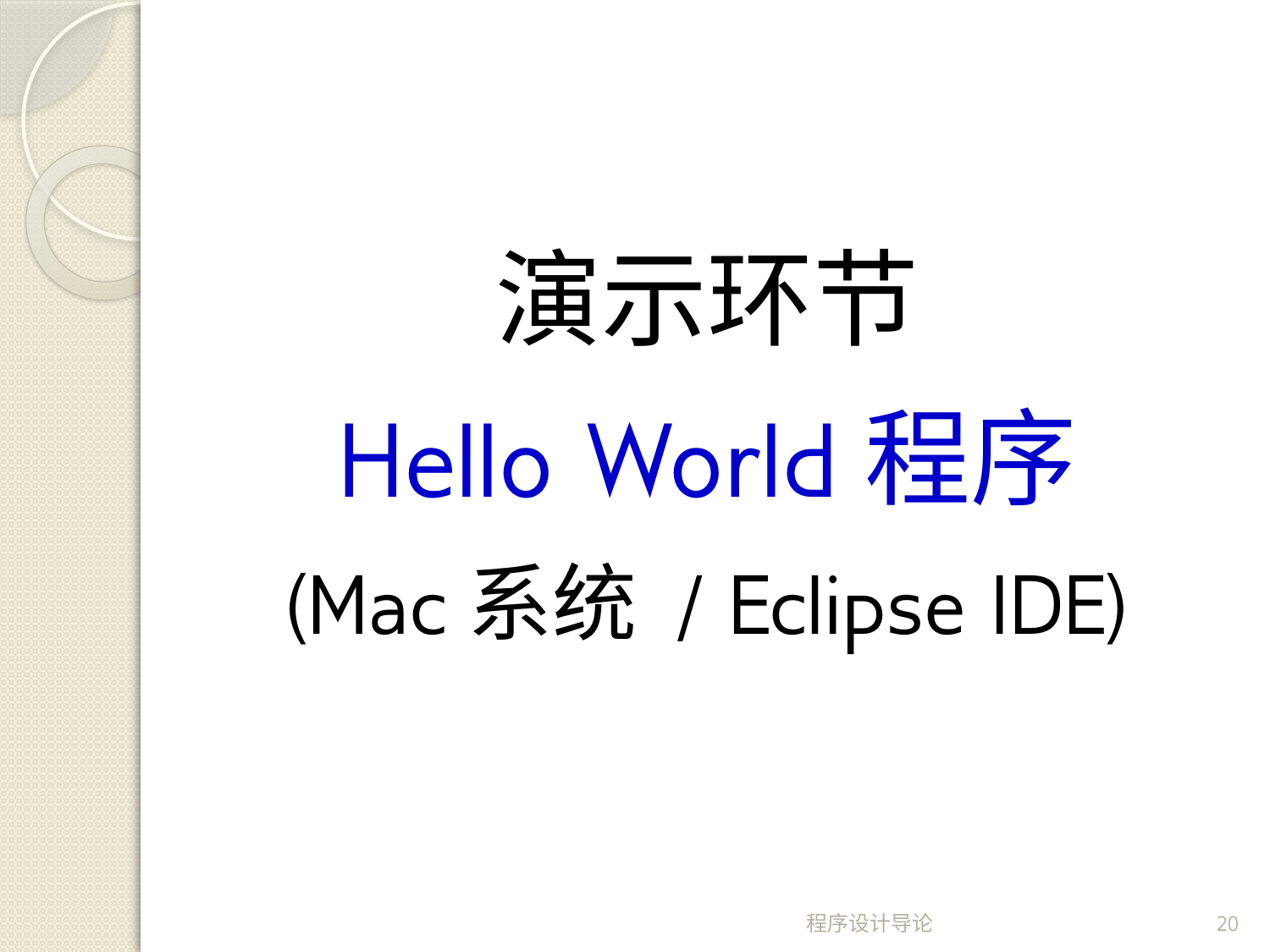

演示环节
Hello World程序
(Mac系统 / Eclipse IDE)
程序设计导论
20